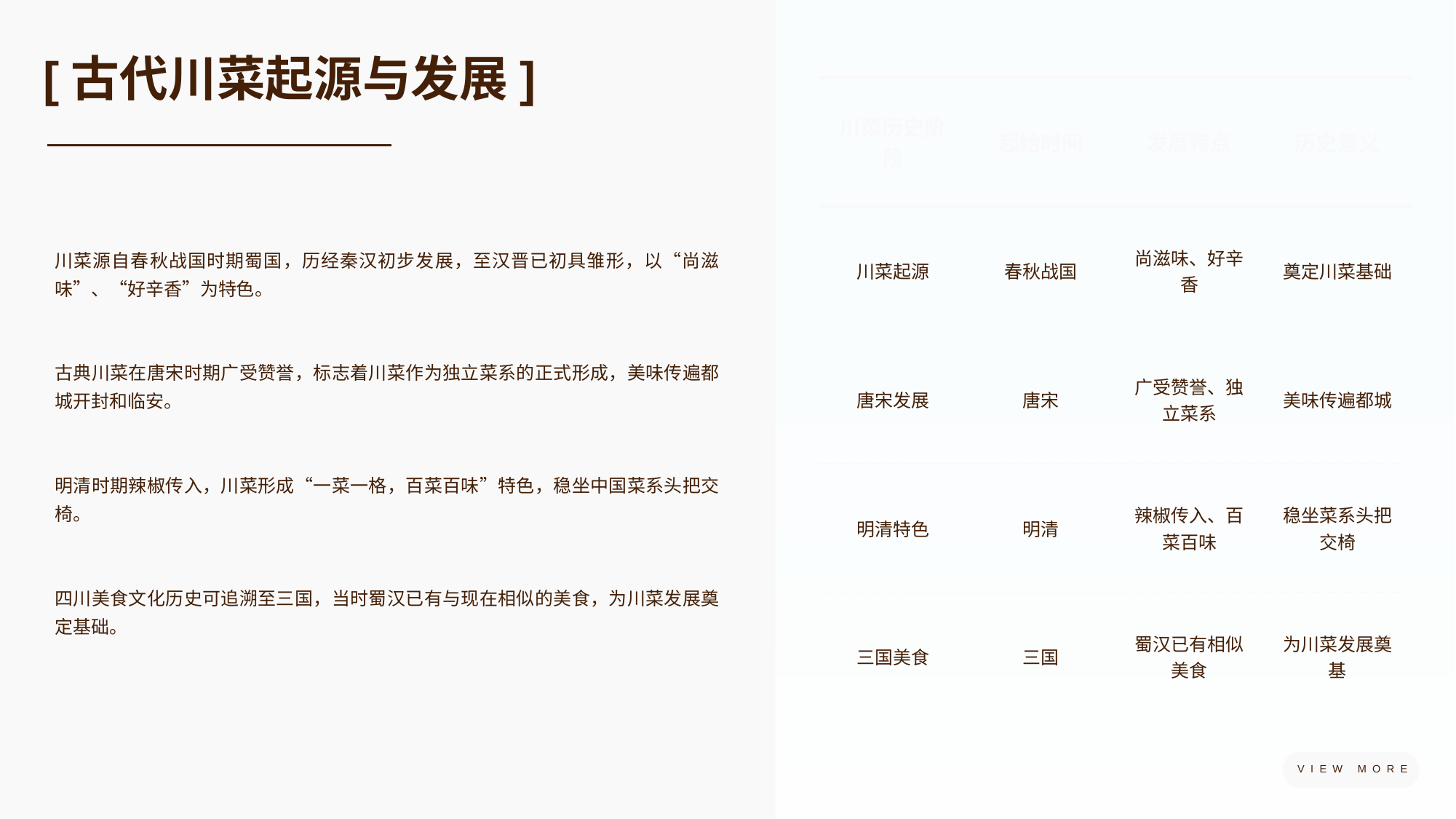

[古代川菜起源与发展]
| 川菜历史阶段 | 起始时间 | 发展特点 | 历史意义 |
| --- | --- | --- | --- |
| 川菜起源 | 春秋战国 | 尚滋味、好辛香 | 奠定川菜基础 |
| 唐宋发展 | 唐宋 | 广受赞誉、独立菜系 | 美味传遍都城 |
| 明清特色 | 明清 | 辣椒传入、百菜百味 | 稳坐菜系头把交椅 |
| 三国美食 | 三国 | 蜀汉已有相似美食 | 为川菜发展奠基 |
1.川菜起源于春秋战国
川菜源自春秋战国时期蜀国，历经秦汉初步发展，至汉晋已初具雏形，以“尚滋味”、“好辛香”为特色。
2.唐宋时期进一步发展
古典川菜在唐宋时期广受赞誉，标志着川菜作为独立菜系的正式形成，美味传遍都城开封和临安。
3.明清辣椒传入定特色
明清时期辣椒传入，川菜形成“一菜一格，百菜百味”特色，稳坐中国菜系头把交椅。
4.三国已有美食记载
四川美食文化历史可追溯至三国，当时蜀汉已有与现在相似的美食，为川菜发展奠定基础。

VIEW MORE